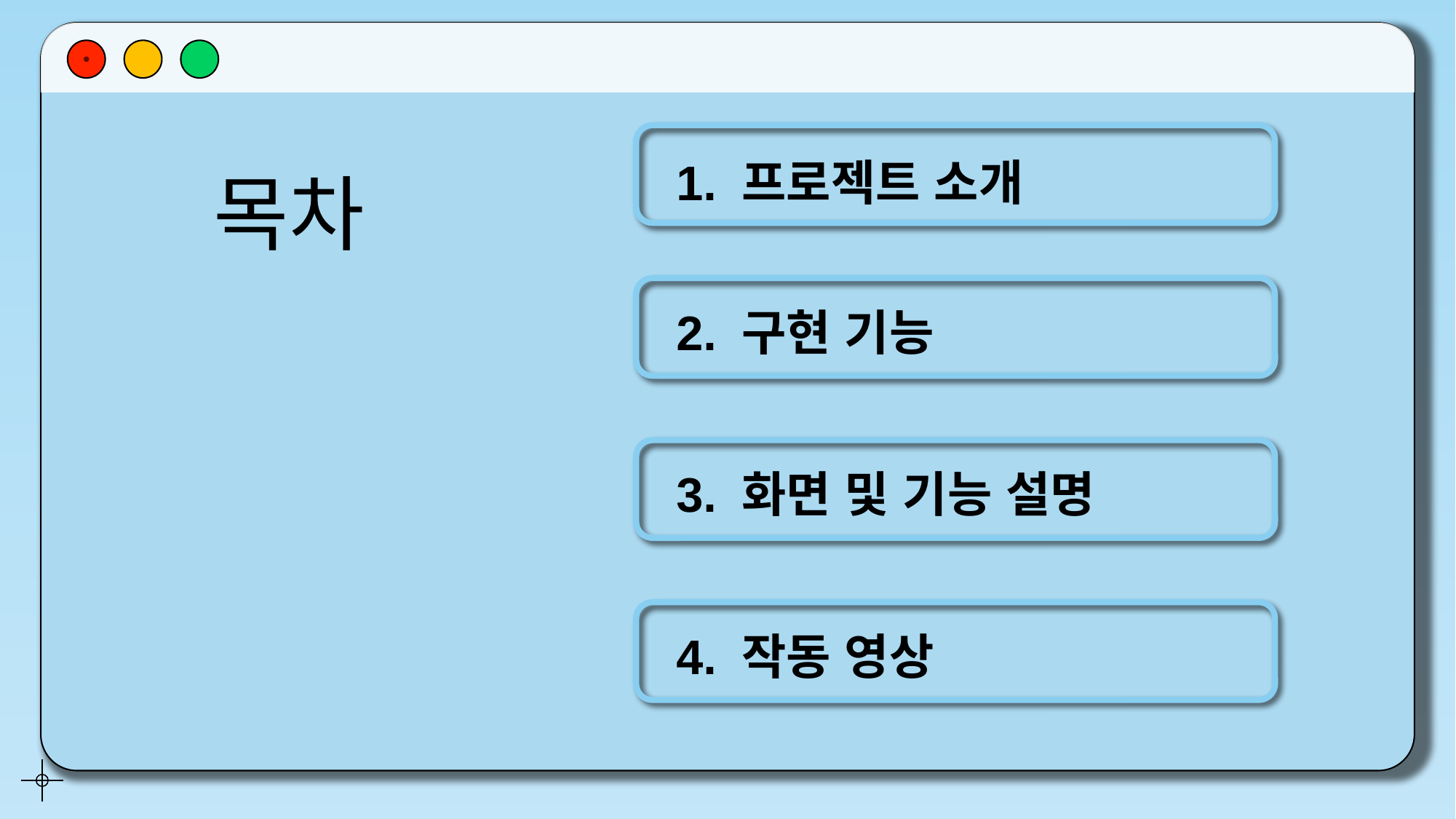

1. 프로젝트 소개
목차

2. 구현 기능

3. 화면 및 기능 설명

4. 작동 영상